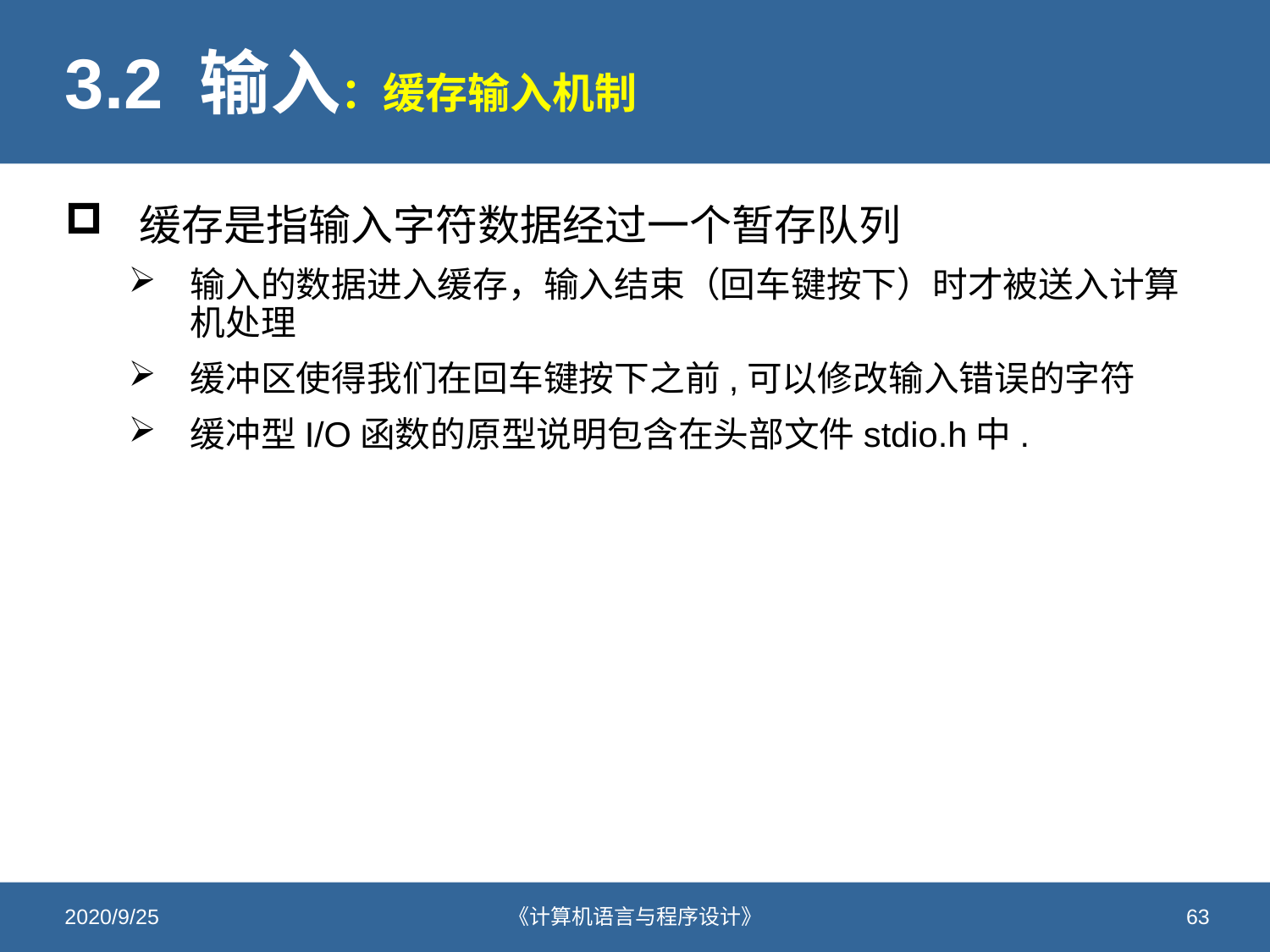

# 3.2 输入：缓存输入机制
缓存是指输入字符数据经过一个暂存队列
输入的数据进入缓存，输入结束（回车键按下）时才被送入计算机处理
缓冲区使得我们在回车键按下之前,可以修改输入错误的字符
缓冲型I/O函数的原型说明包含在头部文件stdio.h中.

2020/9/25
《计算机语言与程序设计》
63